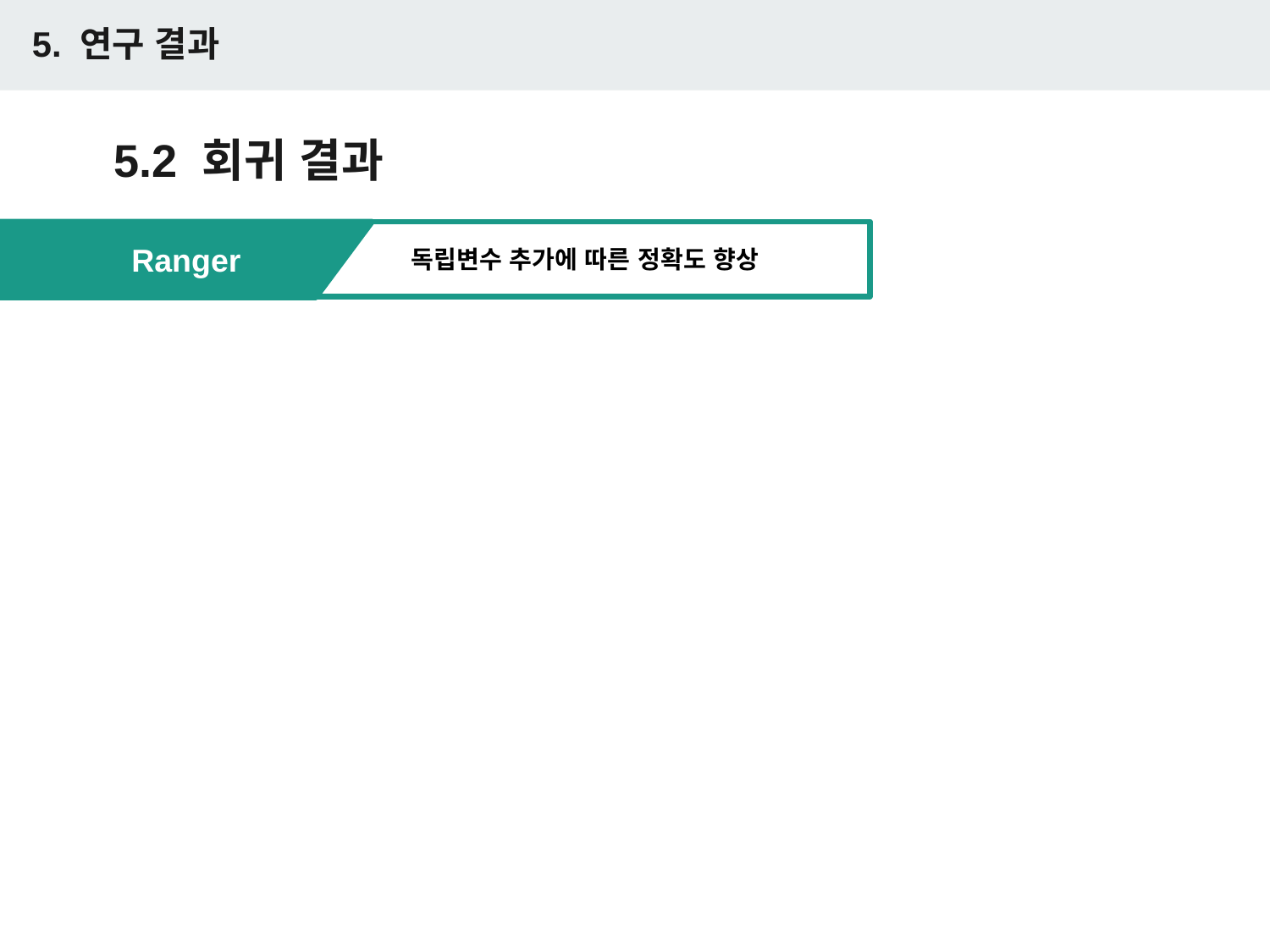

5. 연구 결과
# 5.2 회귀 결과
Ranger
독립변수 추가에 따른 정확도 향상